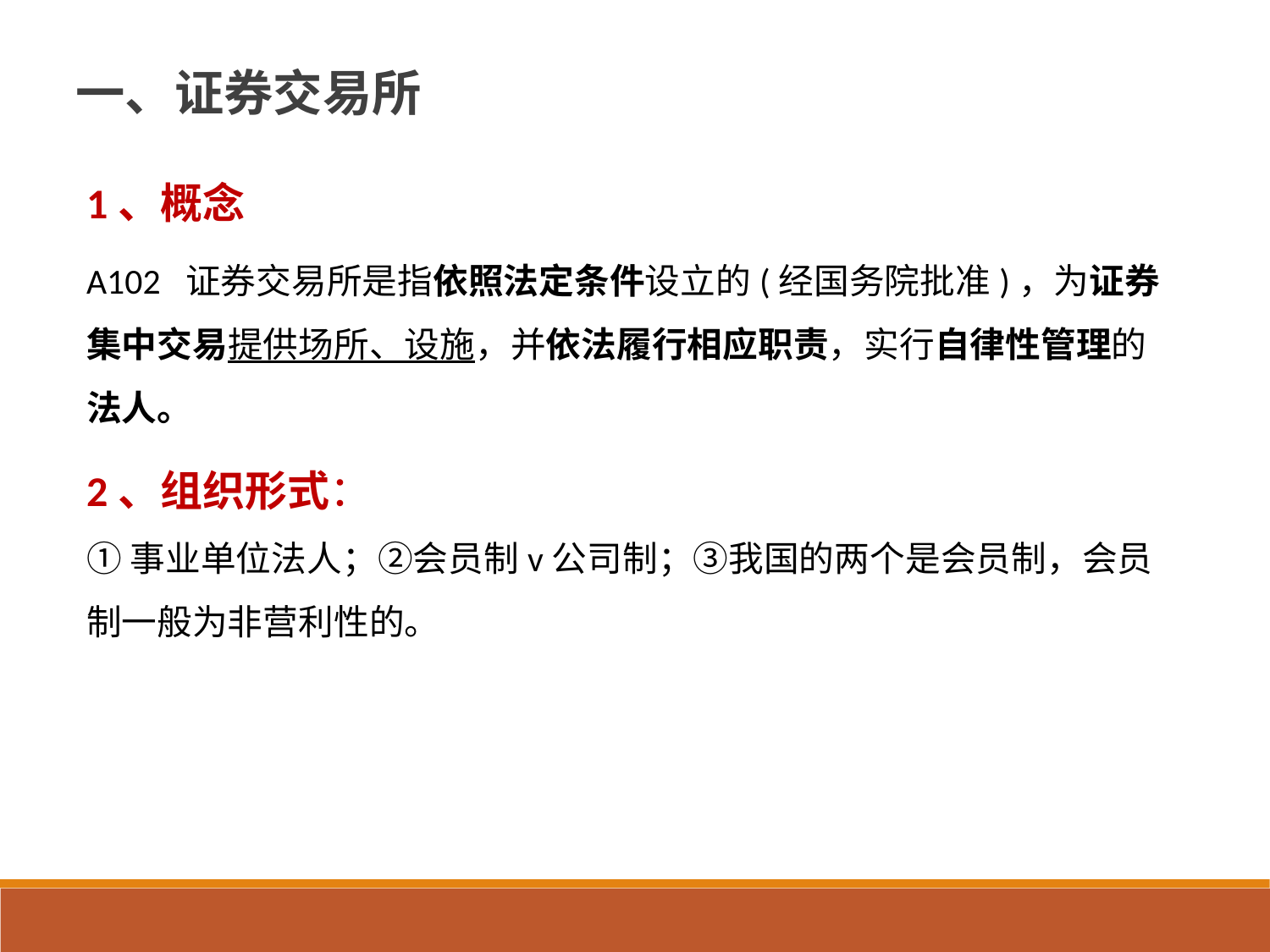

一、证券交易所
1、概念
A102  证券交易所是指依照法定条件设立的(经国务院批准)，为证券集中交易提供场所、设施，并依法履行相应职责，实行自律性管理的法人。
2、组织形式：
①事业单位法人；②会员制v公司制；③我国的两个是会员制，会员制一般为非营利性的。